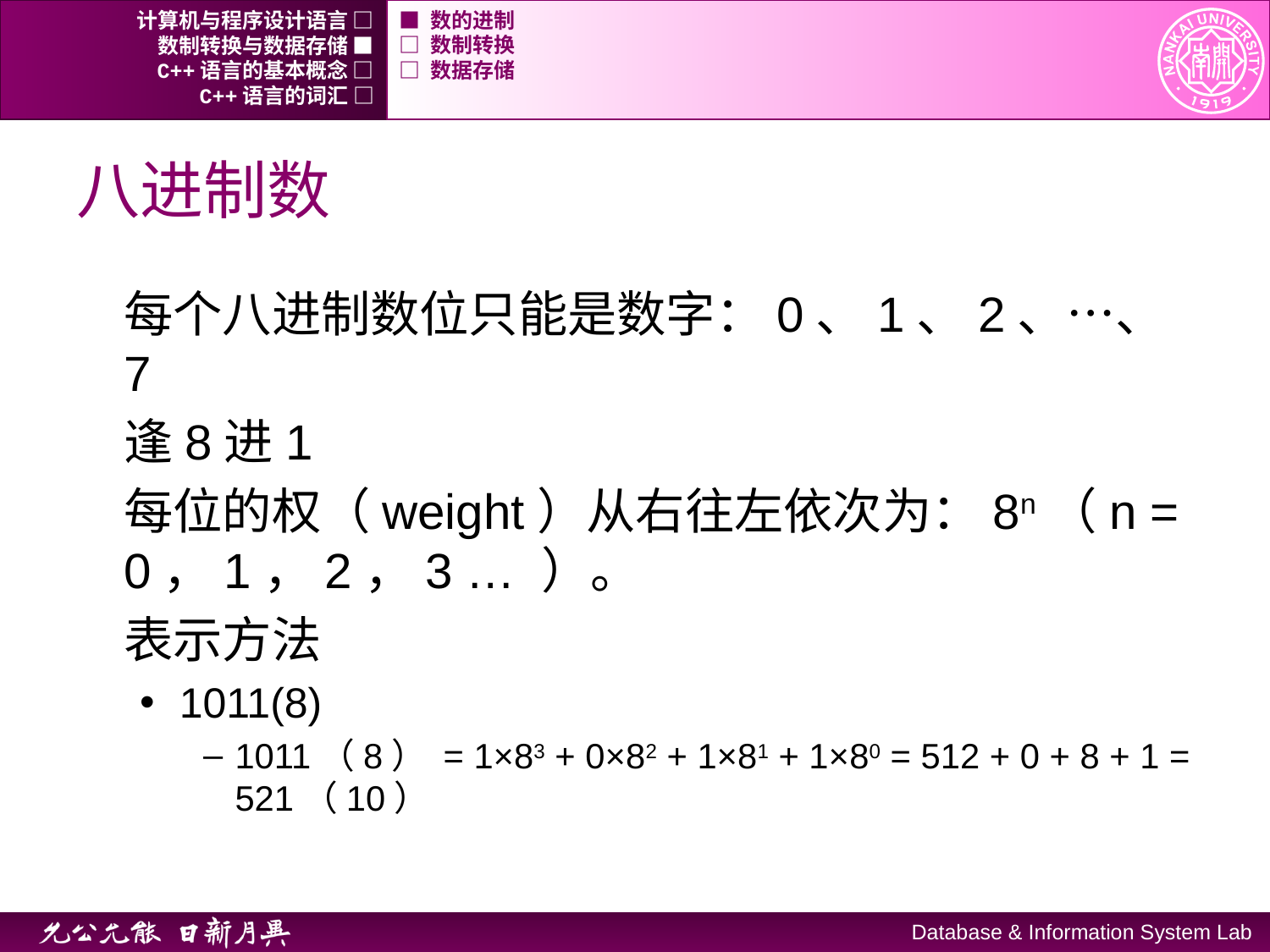

计算机与程序设计语言 □
■ 数的进制
数制转换与数据存储 ■
□ 数制转换
C++语言的基本概念 □
□ 数据存储
C++语言的词汇 □
# 八进制数
每个八进制数位只能是数字：0、1、2、…、7
逢8进1
每位的权（weight）从右往左依次为：8n（n = 0，1，2，3 … ）。
表示方法
1011(8)
1011（8） = 1×83 + 0×82 + 1×81 + 1×80 = 512 + 0 + 8 + 1 = 521（10）